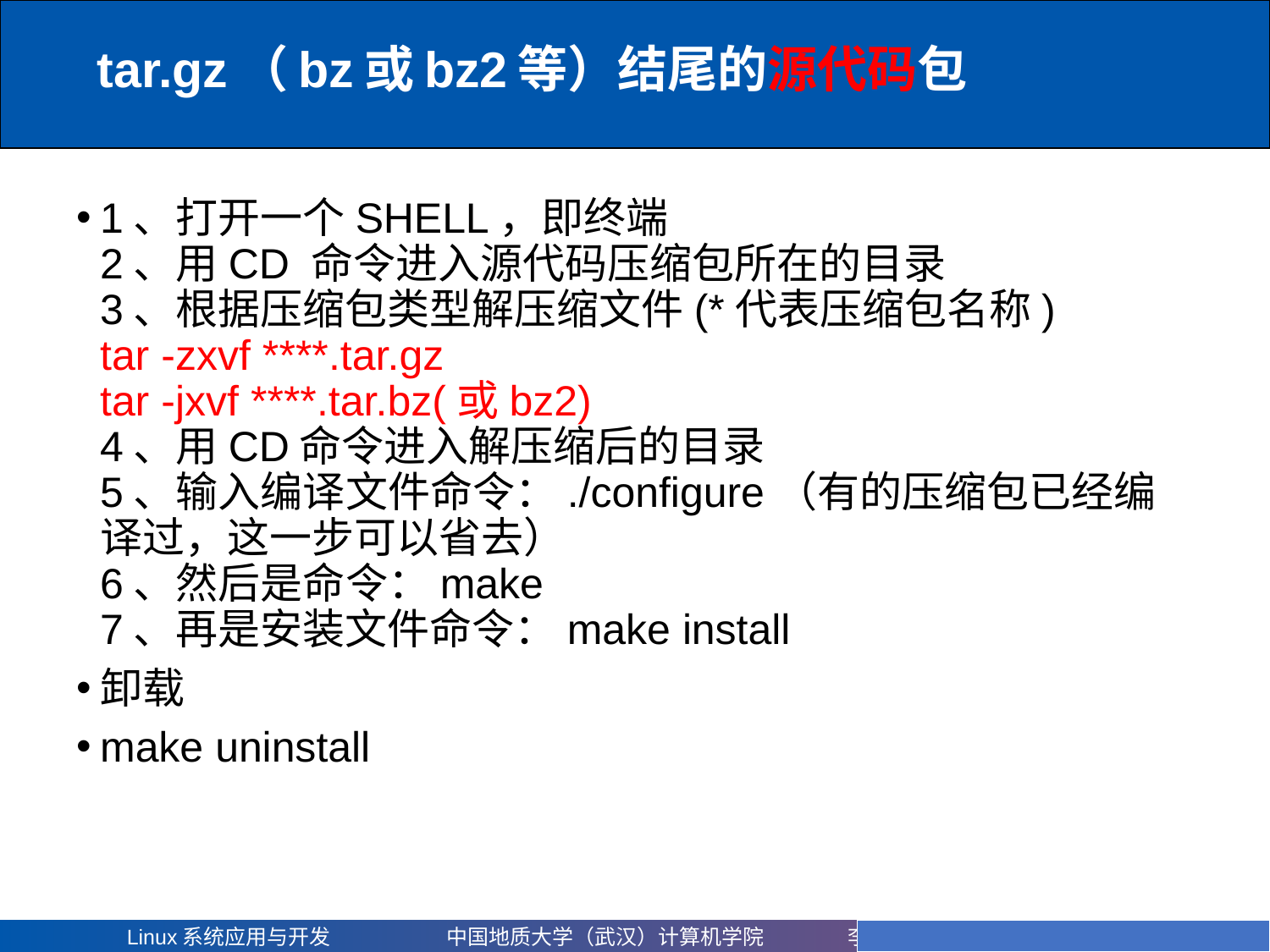

tar.gz（bz或bz2等）结尾的源代码包
# 1、打开一个SHELL，即终端 2、用CD 命令进入源代码压缩包所在的目录 3、根据压缩包类型解压缩文件(*代表压缩包名称) tar -zxvf ****.tar.gz tar -jxvf ****.tar.bz(或bz2) 4、用CD命令进入解压缩后的目录 5、输入编译文件命令：./configure（有的压缩包已经编译过，这一步可以省去） 6、然后是命令：make 7、再是安装文件命令：make install
卸载
make uninstall